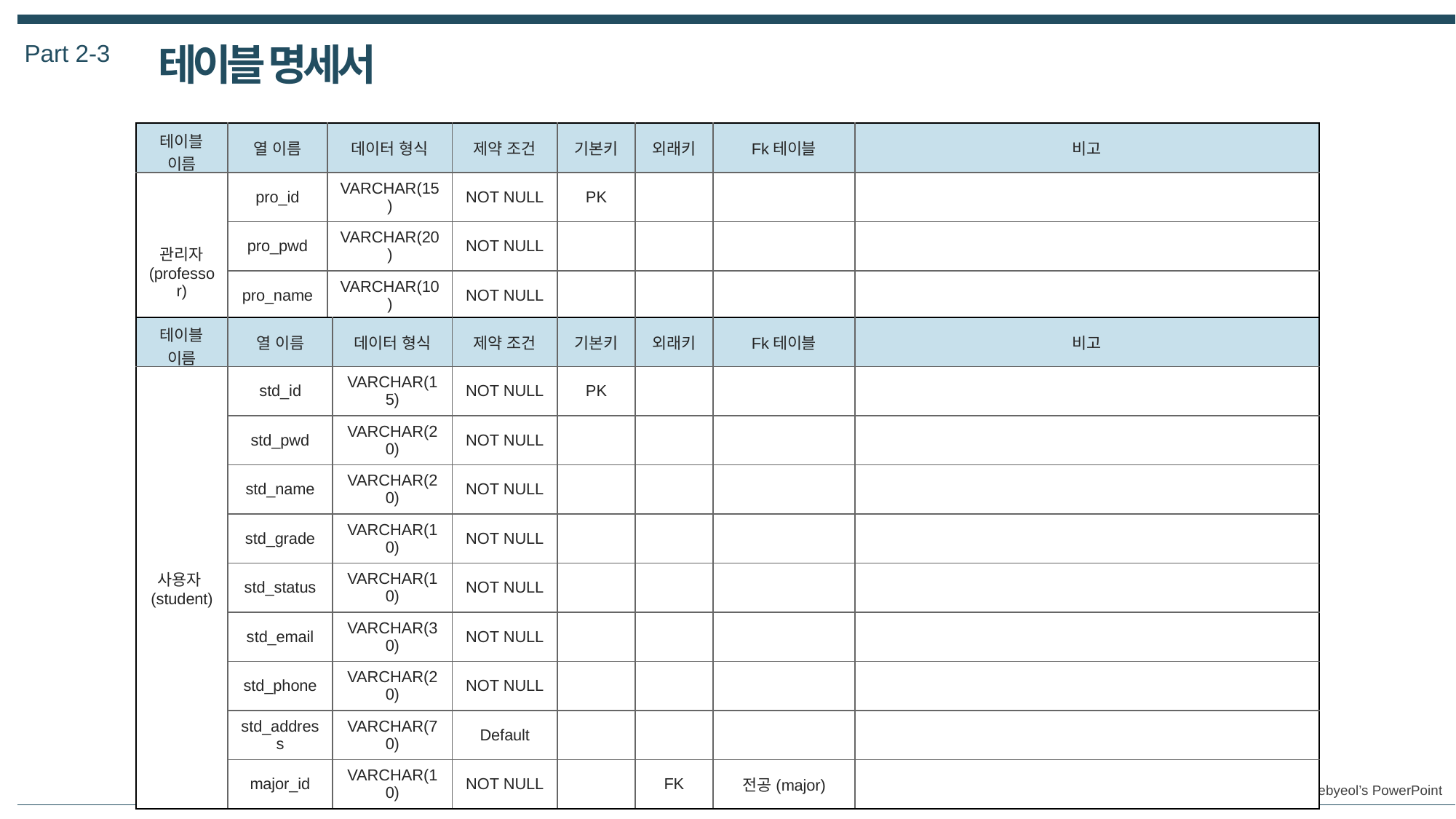

Part 2-3
테이블 명세서
| 테이블 이름 | 열 이름 | 데이터 형식 | 제약 조건 | 기본키 | 외래키 | Fk테이블 | 비고 |
| --- | --- | --- | --- | --- | --- | --- | --- |
| 관리자 (professor) | pro\_id | VARCHAR(15) | NOT NULL | PK |  |  |  |
| 항목 B | pro\_pwd | VARCHAR(20) | NOT NULL |  |  |  |  |
| 항목 C | pro\_name | VARCHAR(10) | NOT NULL |  |  |  |  |
| 항목 D | major\_id | VARCHAR(10) | NOT NULL |  | FK | 전공(major) |  |
| 테이블 이름 | 열 이름 | 데이터 형식 | 제약 조건 | 기본키 | 외래키 | Fk테이블 | 비고 |
| --- | --- | --- | --- | --- | --- | --- | --- |
| 사용자(student) | std\_id | VARCHAR(15) | NOT NULL | PK |  |  |  |
| 항목 B | std\_pwd | VARCHAR(20) | NOT NULL |  |  |  |  |
|  | std\_name | VARCHAR(20) | NOT NULL |  |  |  |  |
|  | std\_grade | VARCHAR(10) | NOT NULL |  |  |  |  |
|  | std\_status | VARCHAR(10) | NOT NULL |  |  |  |  |
|  | std\_email | VARCHAR(30) | NOT NULL |  |  |  |  |
|  | std\_phone | VARCHAR(20) | NOT NULL |  |  |  |  |
|  | std\_address | VARCHAR(70) | Default |  |  |  |  |
|  | major\_id | VARCHAR(10) | NOT NULL |  | FK | 전공(major) |  |
| 테이블 이름 | 열 이름 | 데이터 형식 | 제약 조건 | 기본키 | 외래키 | Fk테이블 | 비고 |
| --- | --- | --- | --- | --- | --- | --- | --- |
| 전공(major) | major\_id | VARCHAR(10) | NOT NULL | PK |  |  |  |
| 항목 B | major\_name | VARCHAR(30) | UNIQUE |  |  |  |  |